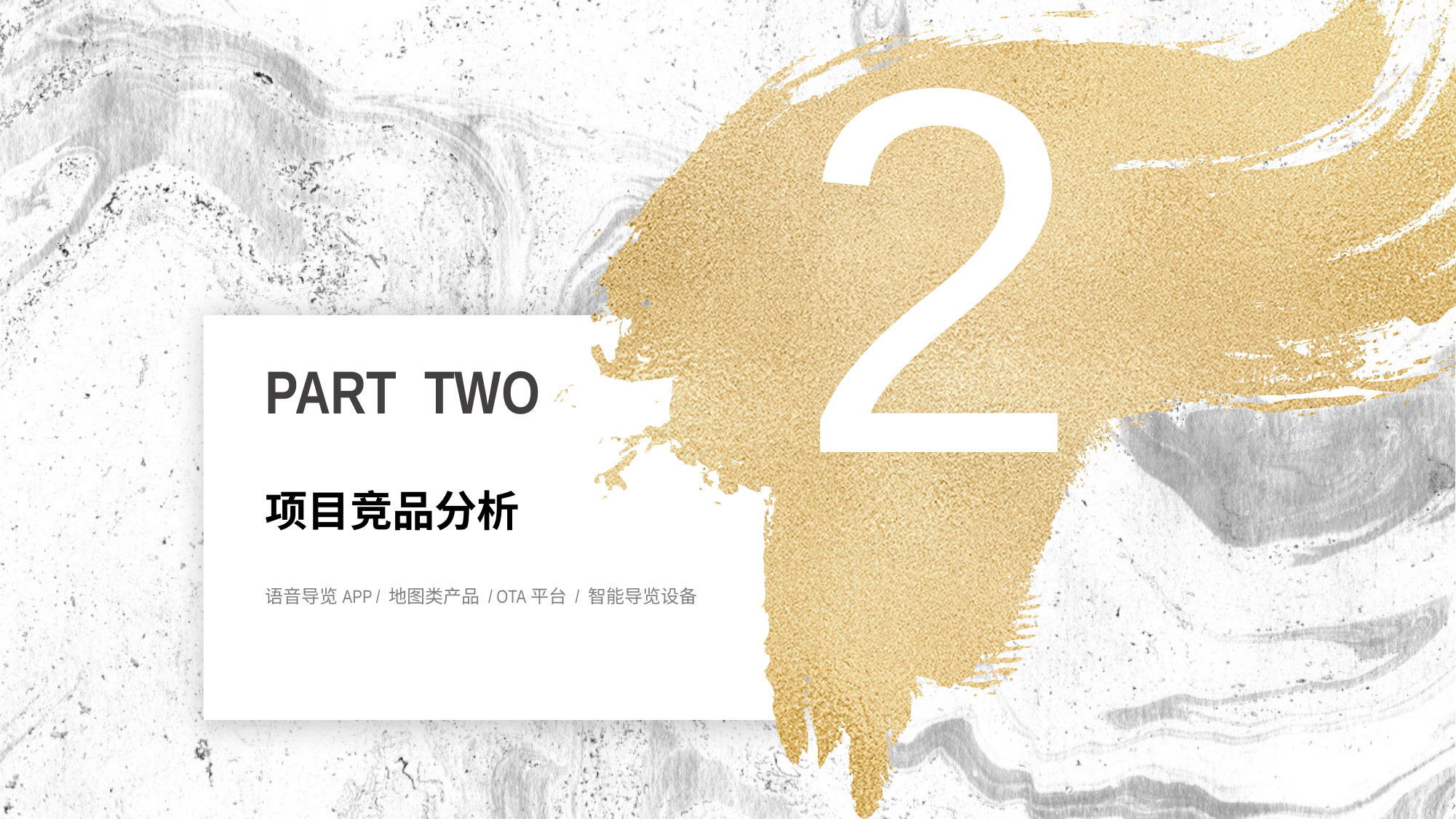

2
e7d195523061f1c066b07af569392582e34b383e870941e45A9F265A01B343BAB71AA68CCD0631A7B7DE1272822047E4CBFC978F0A03706D738F6232142EC909A232ED66B5EC504804C64D3B242CD4B53E0AD2028DF6673D47EC1E30610292D8E2058E2F8B53329E0512E8E0C23188933428567736AE76AA5C30ED7E0C7F0A9488EF7B18B2C3557FD6798D51894ED445

PART  TWO
项目竞品分析
语音导览APP / 地图类产品 / OTA平台 / 智能导览设备